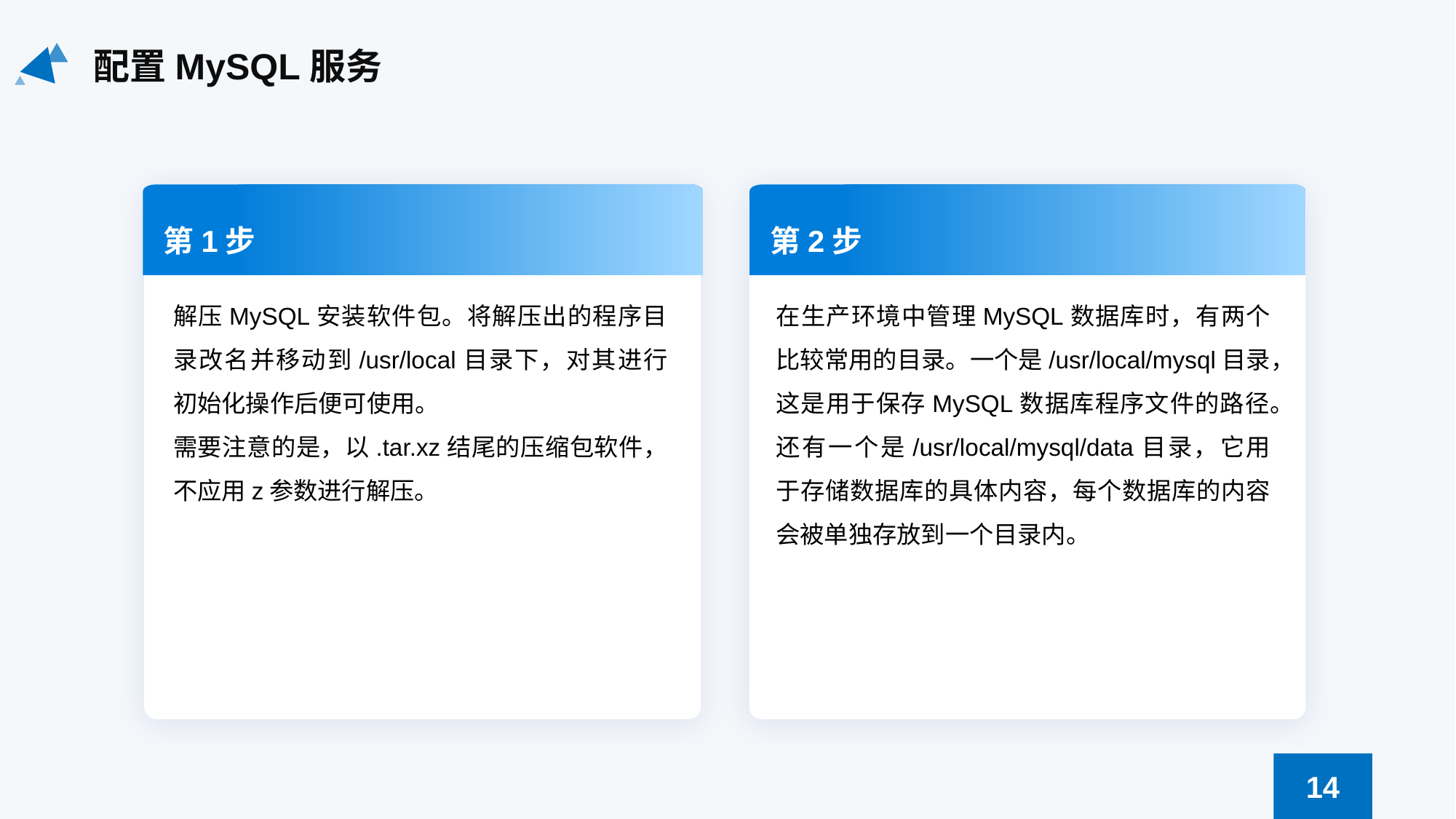

配置MySQL服务

第1步
第2步
解压MySQL安装软件包。将解压出的程序目录改名并移动到/usr/local目录下，对其进行初始化操作后便可使用。
需要注意的是，以.tar.xz结尾的压缩包软件，不应用z参数进行解压。
在生产环境中管理MySQL数据库时，有两个比较常用的目录。一个是/usr/local/mysql目录，这是用于保存MySQL数据库程序文件的路径。
还有一个是/usr/local/mysql/data目录，它用于存储数据库的具体内容，每个数据库的内容会被单独存放到一个目录内。

14